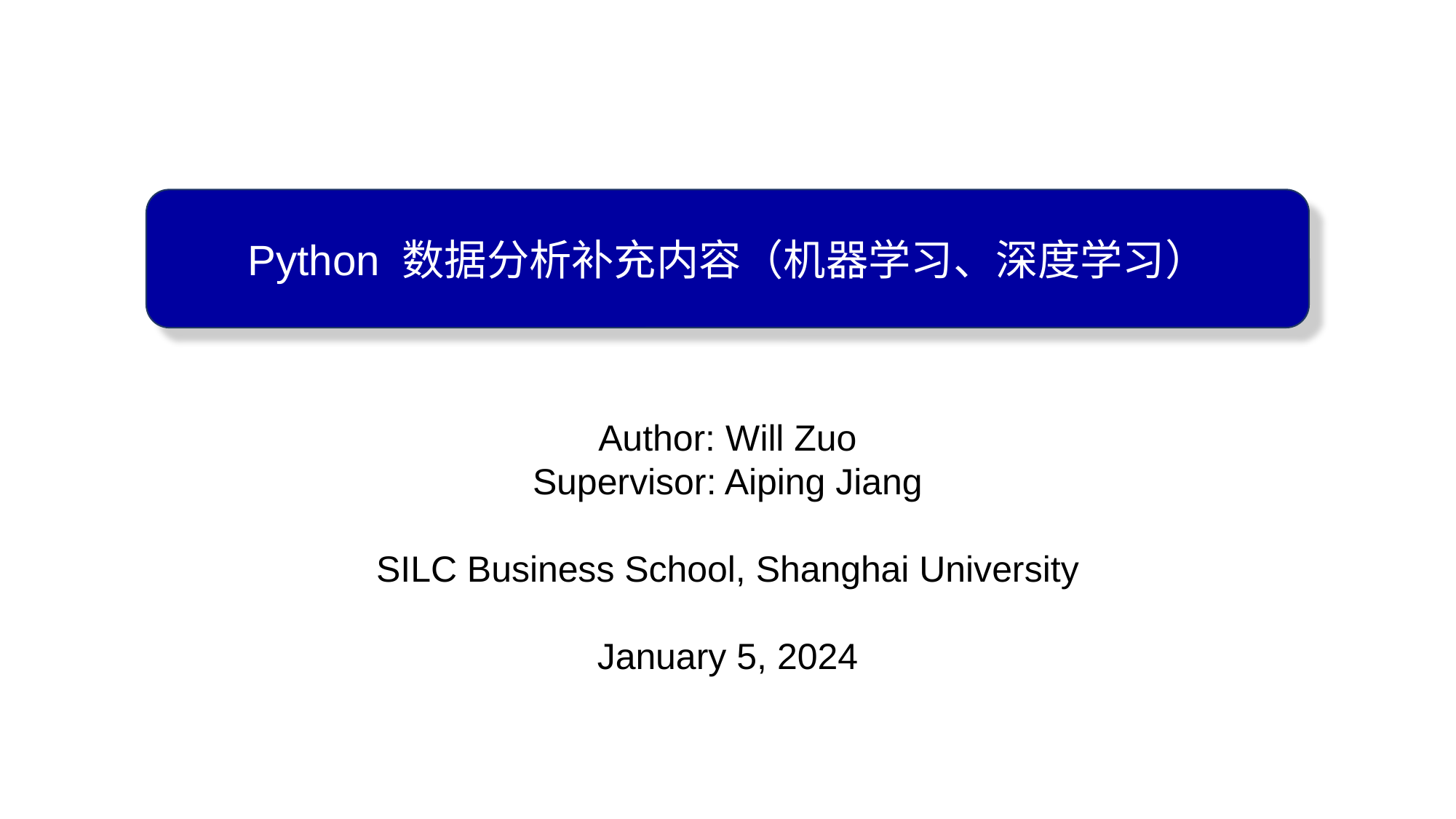

Python 数据分析补充内容（机器学习、深度学习）
Author: Will Zuo
Supervisor: Aiping Jiang

SILC Business School, Shanghai University

January 5, 2024